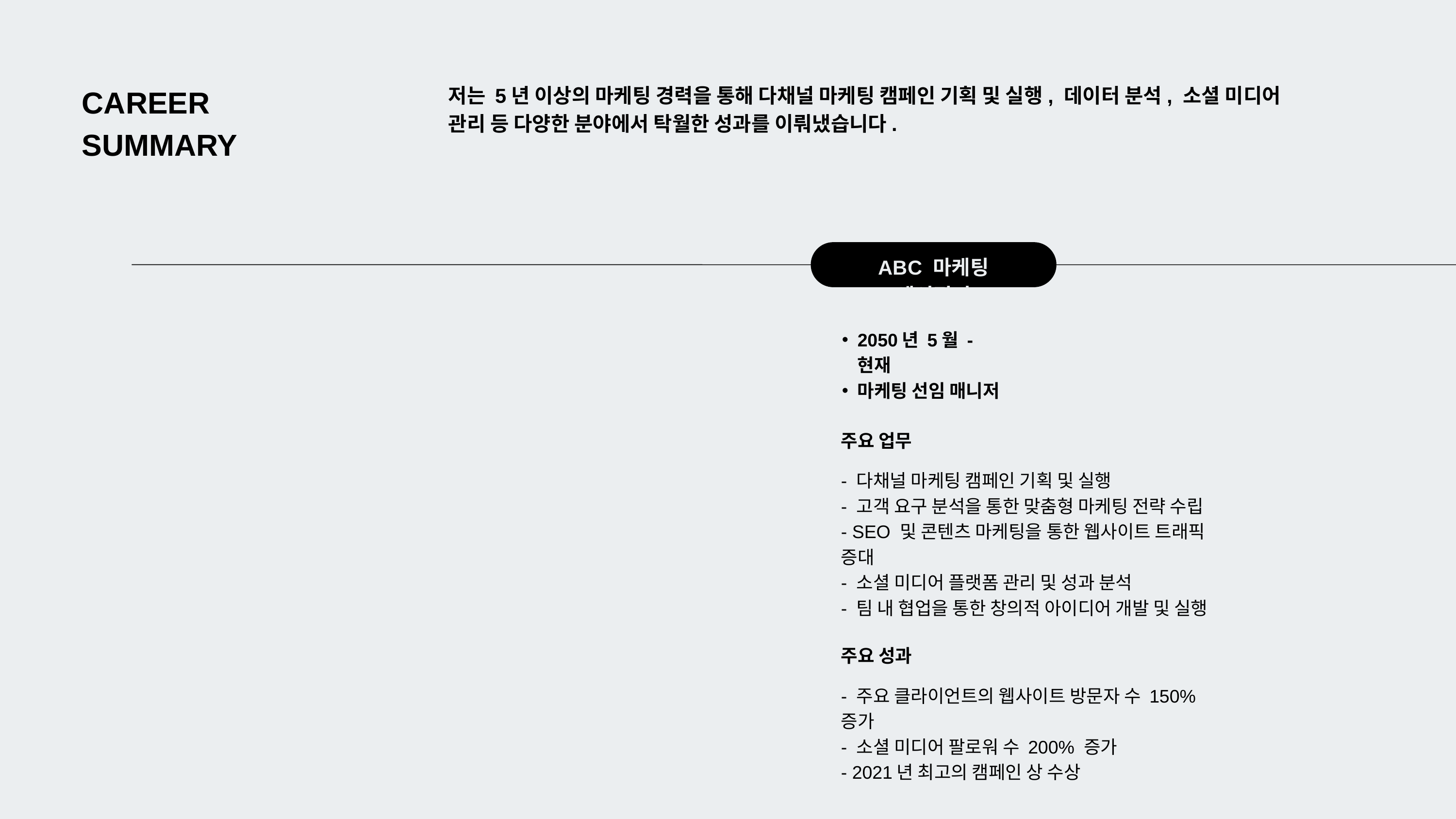

CAREER SUMMARY
저는 5년 이상의 마케팅 경력을 통해 다채널 마케팅 캠페인 기획 및 실행, 데이터 분석, 소셜 미디어 관리 등 다양한 분야에서 탁월한 성과를 이뤄냈습니다.

ABC 마케팅 에이전시

2050년 5월 - 현재
마케팅 선임 매니저
주요 업무
- 다채널 마케팅 캠페인 기획 및 실행
- 고객 요구 분석을 통한 맞춤형 마케팅 전략 수립
- SEO 및 콘텐츠 마케팅을 통한 웹사이트 트래픽 증대
- 소셜 미디어 플랫폼 관리 및 성과 분석
- 팀 내 협업을 통한 창의적 아이디어 개발 및 실행
주요 성과
- 주요 클라이언트의 웹사이트 방문자 수 150% 증가
- 소셜 미디어 팔로워 수 200% 증가
- 2021년 최고의 캠페인 상 수상